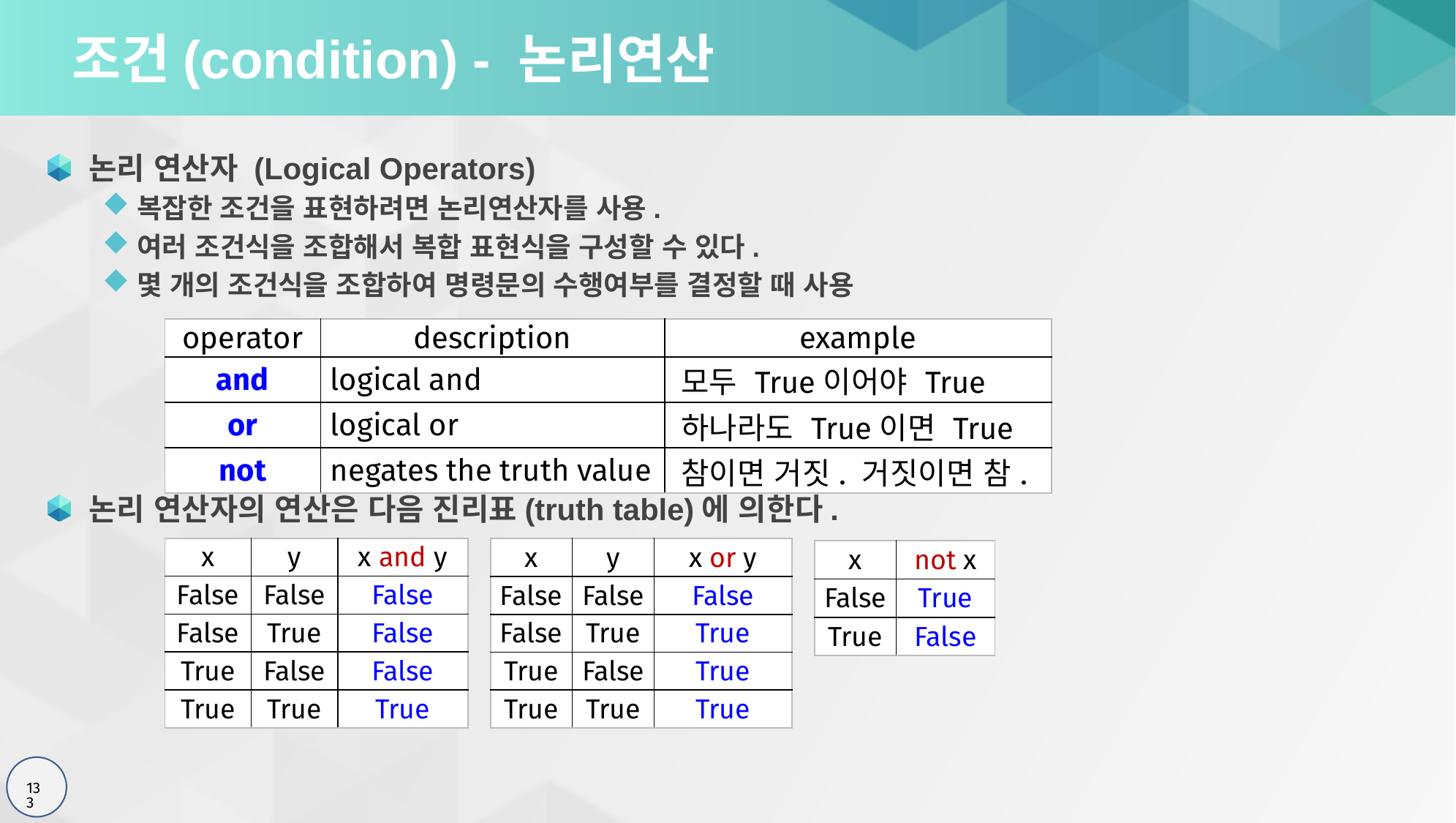

# 조건(condition) - 논리연산
논리 연산자 (Logical Operators)
복잡한 조건을 표현하려면 논리연산자를 사용.
여러 조건식을 조합해서 복합 표현식을 구성할 수 있다.
몇 개의 조건식을 조합하여 명령문의 수행여부를 결정할 때 사용

논리 연산자의 연산은 다음 진리표(truth table)에 의한다.

| operator | description | example |
| --- | --- | --- |
| and | logical and | 모두 True이어야 True |
| or | logical or | 하나라도 True이면 True |
| not | negates the truth value | 참이면 거짓. 거짓이면 참. |
| x | y | x and y |
| --- | --- | --- |
| False | False | False |
| False | True | False |
| True | False | False |
| True | True | True |
| x | y | x or y |
| --- | --- | --- |
| False | False | False |
| False | True | True |
| True | False | True |
| True | True | True |
| x | not x |
| --- | --- |
| False | True |
| True | False |